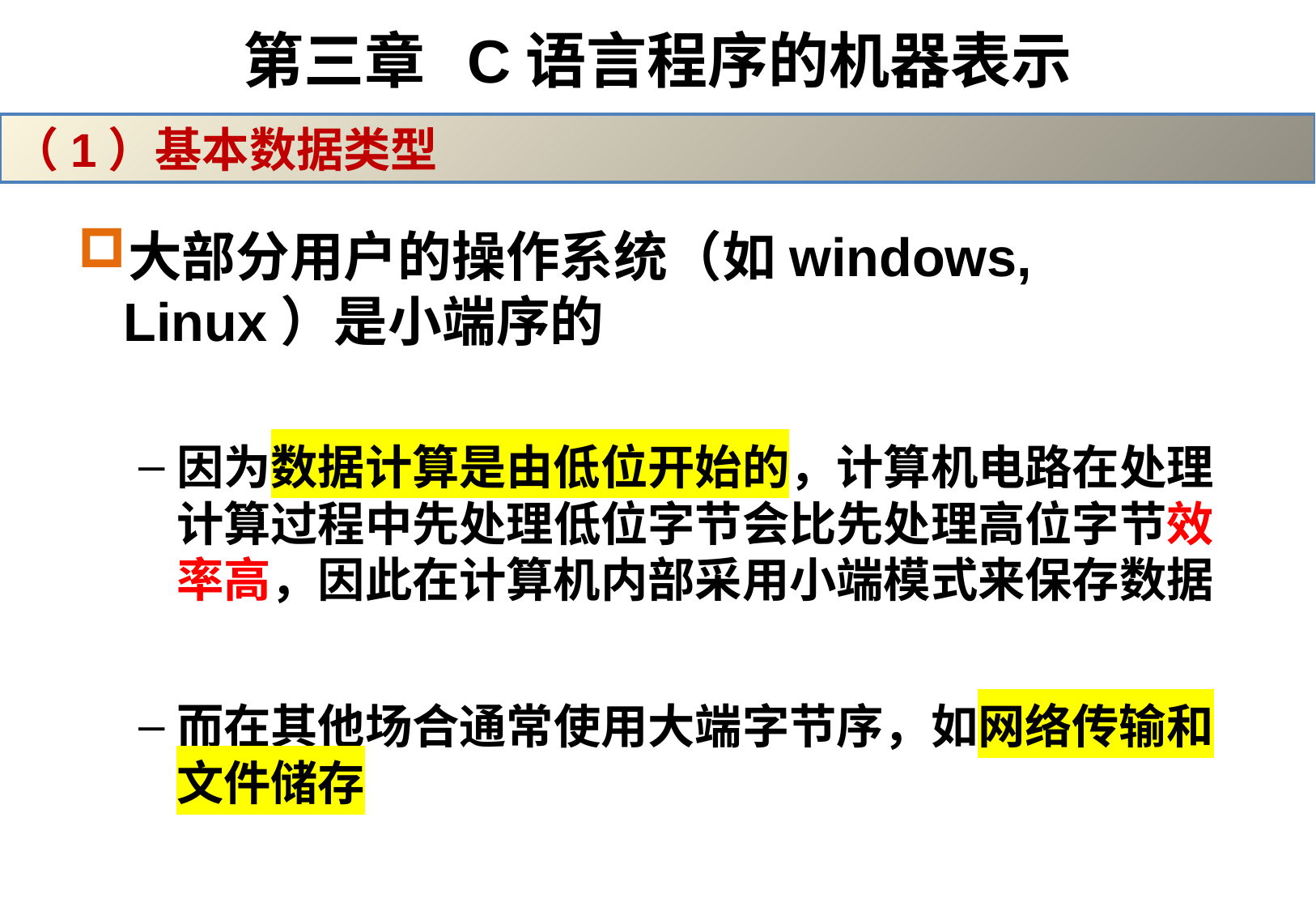

# 第三章  C语言程序的机器表示
（1）基本数据类型
大部分用户的操作系统（如windows, Linux）是小端序的

因为数据计算是由低位开始的，计算机电路在处理计算过程中先处理低位字节会比先处理高位字节效率高，因此在计算机内部采用小端模式来保存数据

而在其他场合通常使用大端字节序，如网络传输和文件储存